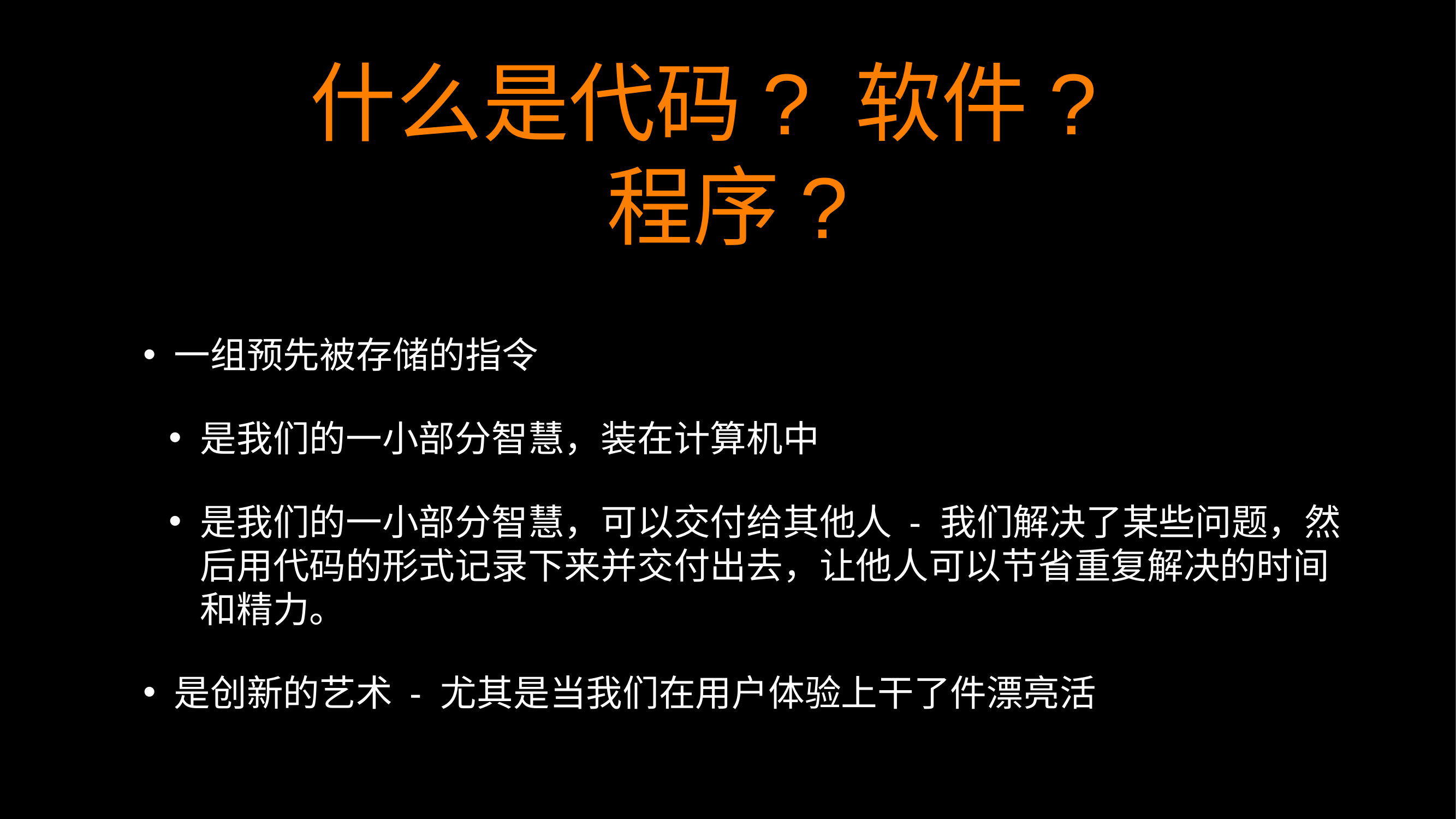

# 什么是代码? 软件? 程序?
一组预先被存储的指令
是我们的一小部分智慧，装在计算机中
是我们的一小部分智慧，可以交付给其他人 - 我们解决了某些问题，然后用代码的形式记录下来并交付出去，让他人可以节省重复解决的时间和精力。
是创新的艺术 - 尤其是当我们在用户体验上干了件漂亮活